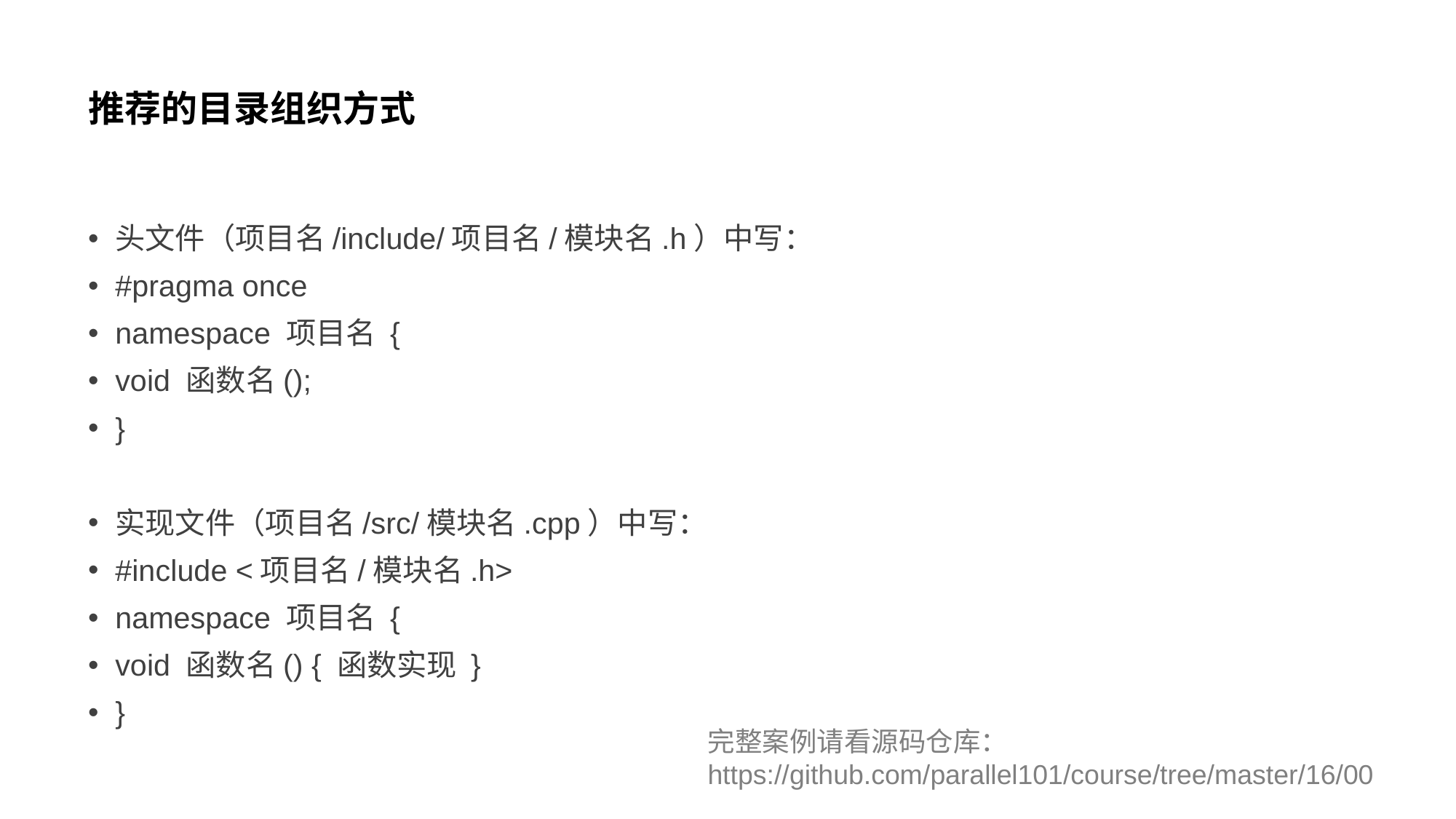

# 推荐的目录组织方式
头文件（项目名/include/项目名/模块名.h）中写：
#pragma once
namespace 项目名 {
void 函数名();
}

实现文件（项目名/src/模块名.cpp）中写：
#include <项目名/模块名.h>
namespace 项目名 {
void 函数名() { 函数实现 }
}
完整案例请看源码仓库：
https://github.com/parallel101/course/tree/master/16/00